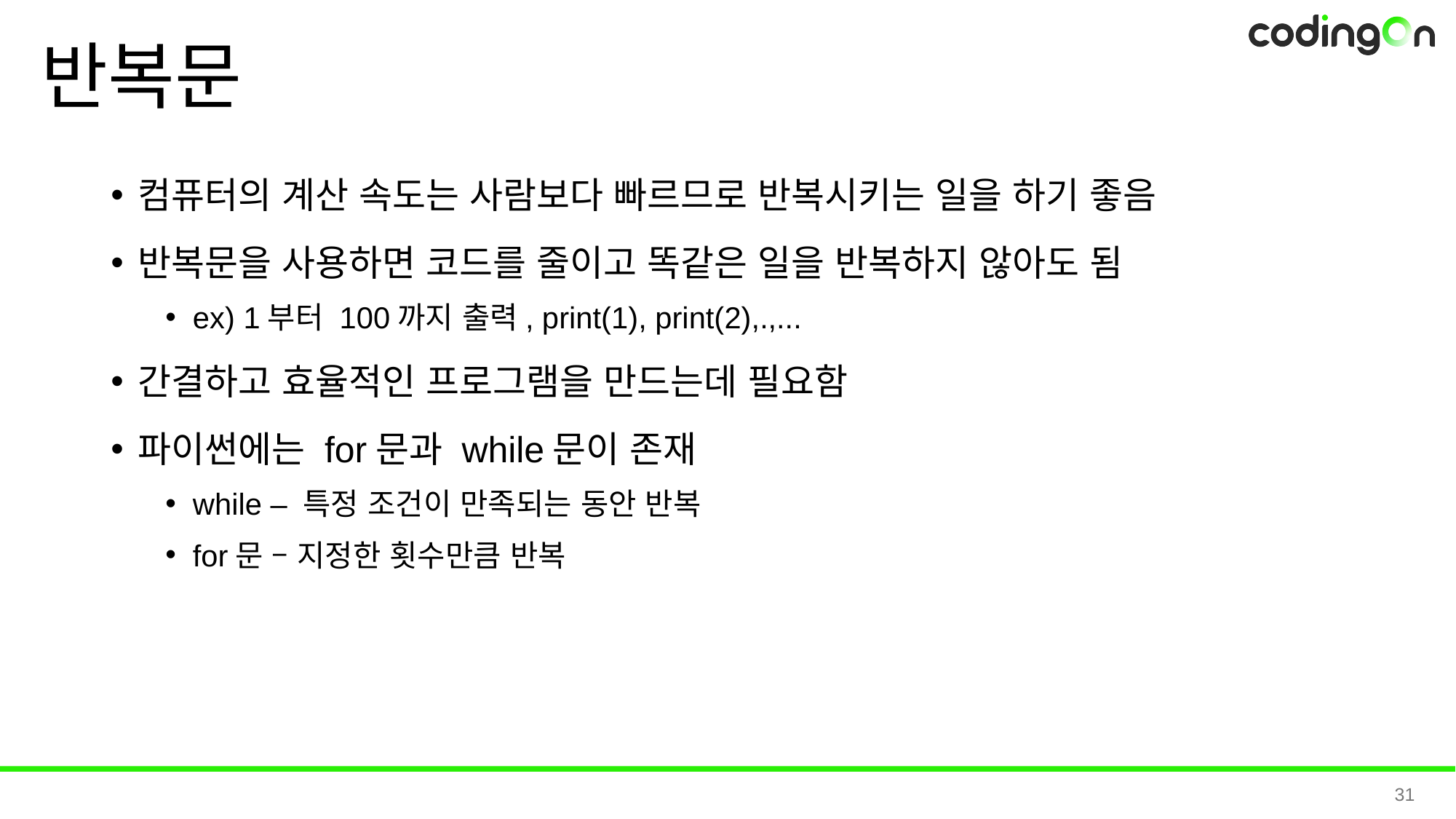

# 반복문
컴퓨터의 계산 속도는 사람보다 빠르므로 반복시키는 일을 하기 좋음
반복문을 사용하면 코드를 줄이고 똑같은 일을 반복하지 않아도 됨
ex) 1부터 100까지 출력, print(1), print(2),.,...
간결하고 효율적인 프로그램을 만드는데 필요함
파이썬에는 for문과 while문이 존재
while – 특정 조건이 만족되는 동안 반복
for문 – 지정한 횟수만큼 반복

31